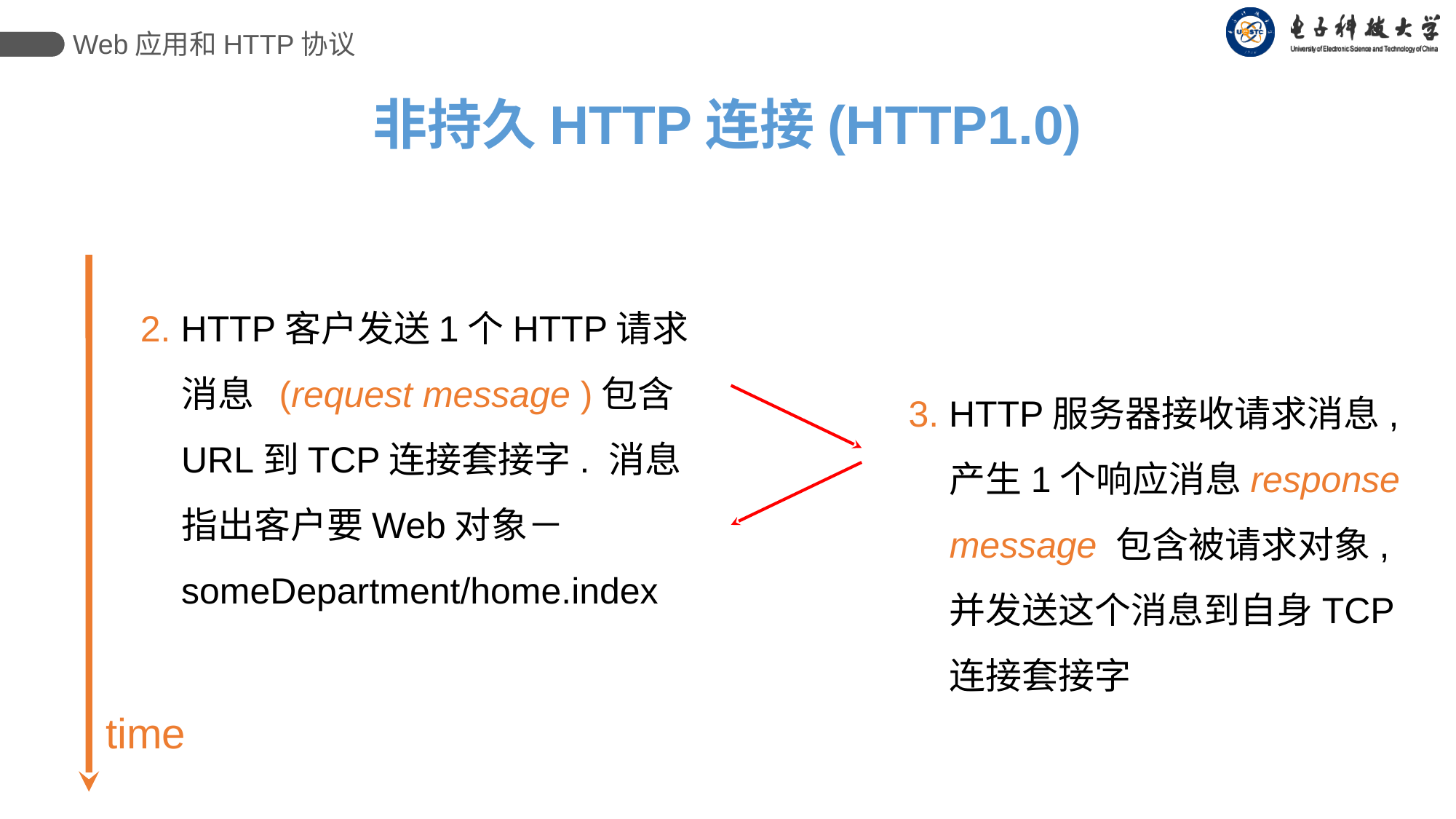

Web应用和HTTP协议

非持久HTTP连接(HTTP1.0)

time
2. HTTP客户发送1个HTTP请求消息  (request message )包含URL到TCP连接套接字. 消息指出客户要Web对象－someDepartment/home.index
3. HTTP服务器接收请求消息, 产生1个响应消息response message 包含被请求对象, 并发送这个消息到自身TCP连接套接字